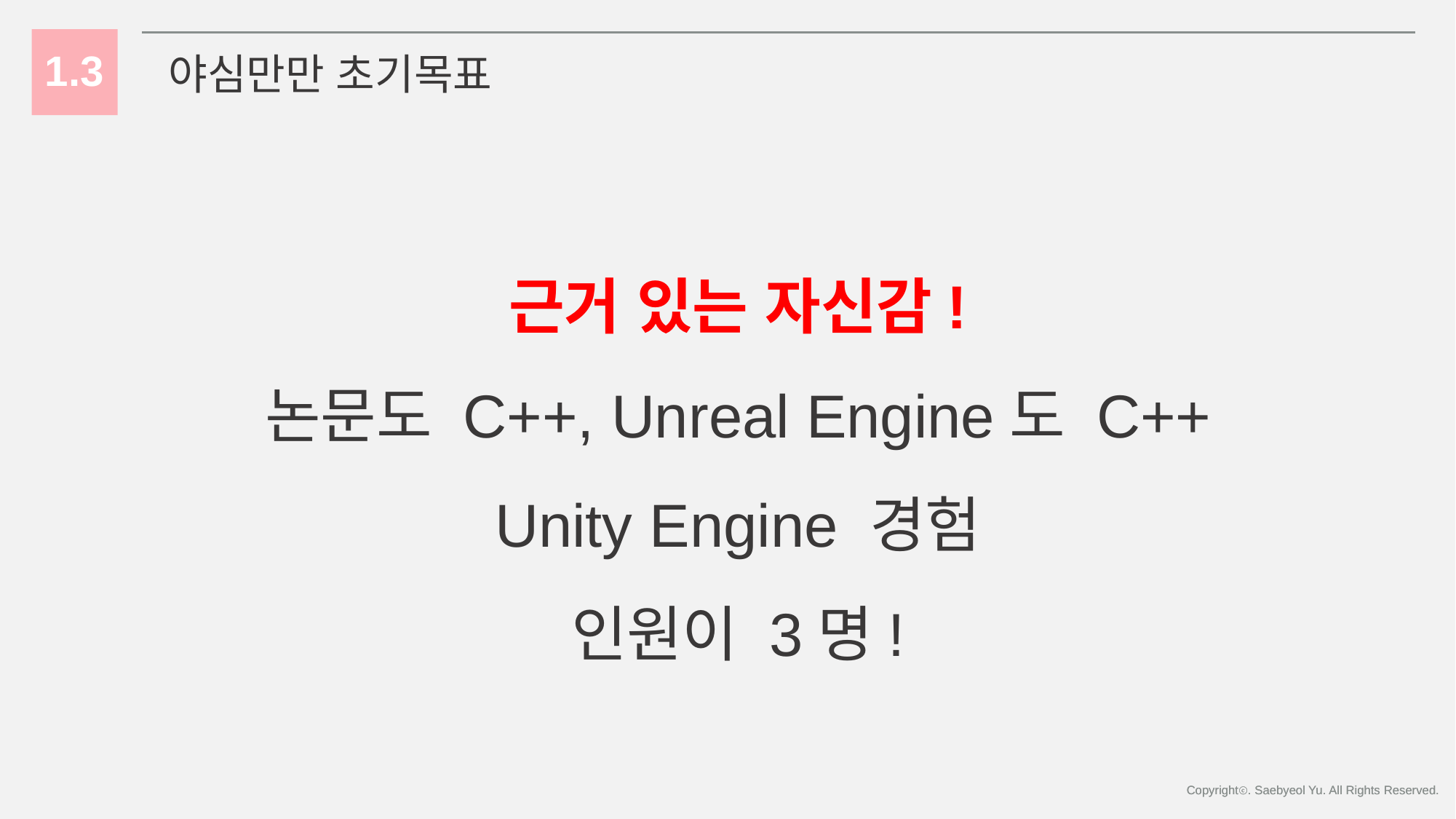

1.3
야심만만 초기목표

근거 있는 자신감!
논문도 C++, Unreal Engine도 C++
Unity Engine 경험
인원이 3명!
Copyrightⓒ. Saebyeol Yu. All Rights Reserved.